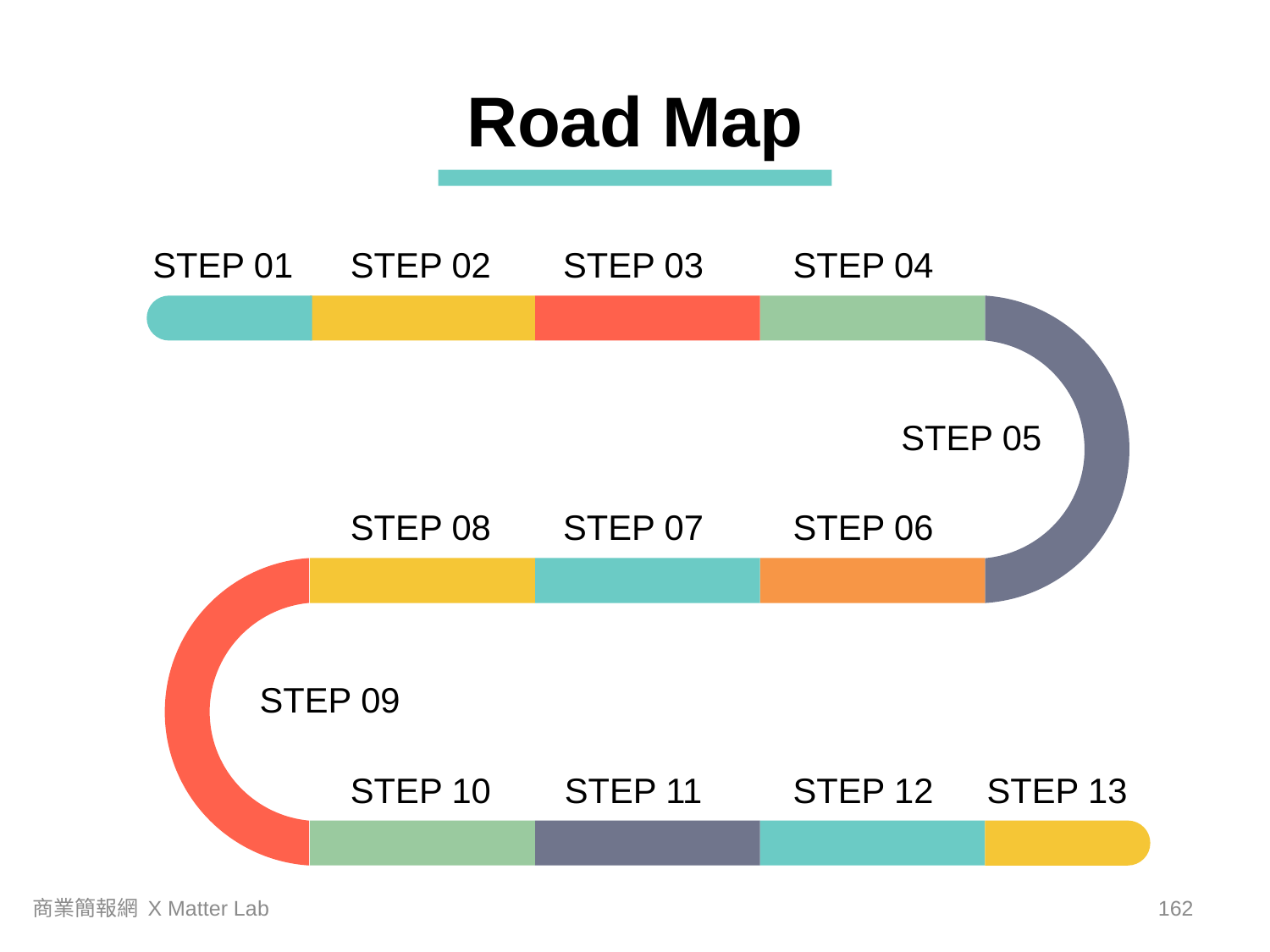

Road Map

STEP 01
STEP 02
STEP 03
STEP 04

STEP 05
STEP 08
STEP 07
STEP 06

STEP 09
STEP 10
STEP 11
STEP 12
STEP 13

商業簡報網 X Matter Lab
162